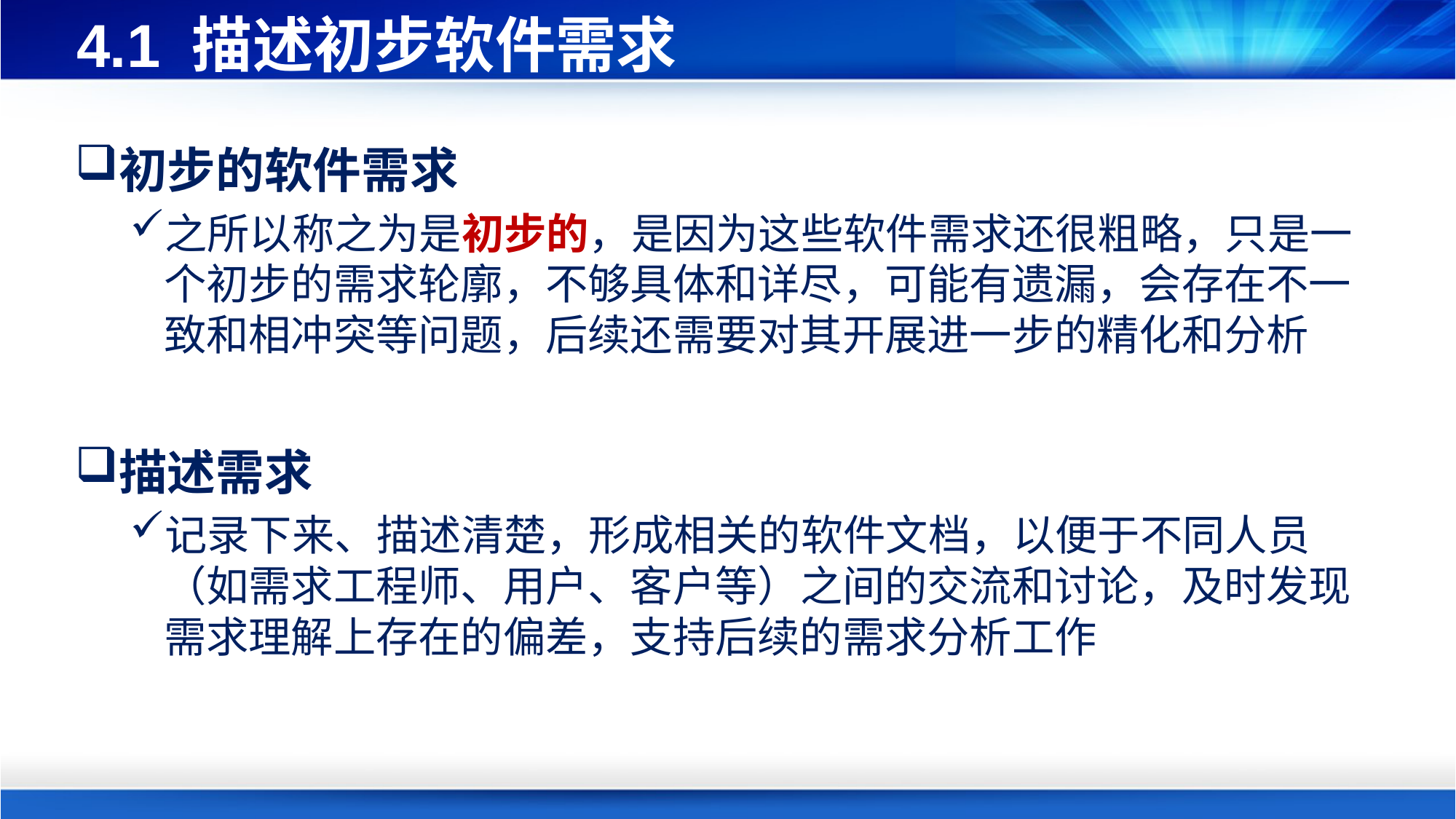

# 4.1 描述初步软件需求
初步的软件需求
之所以称之为是初步的，是因为这些软件需求还很粗略，只是一个初步的需求轮廓，不够具体和详尽，可能有遗漏，会存在不一致和相冲突等问题，后续还需要对其开展进一步的精化和分析

描述需求
记录下来、描述清楚，形成相关的软件文档，以便于不同人员（如需求工程师、用户、客户等）之间的交流和讨论，及时发现需求理解上存在的偏差，支持后续的需求分析工作